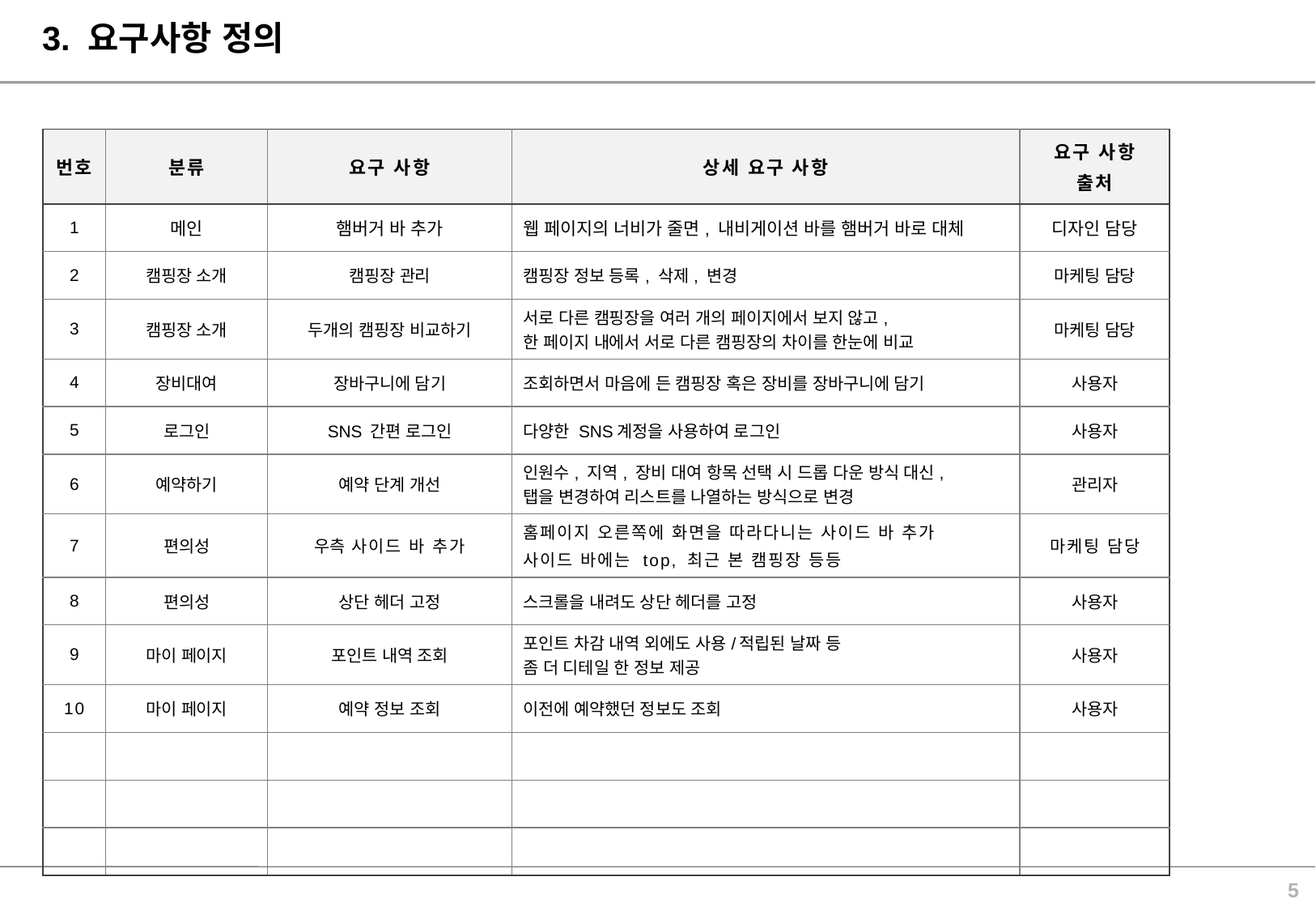

# 3. 요구사항 정의
| 번호 | 분류 | 요구 사항 | 상세 요구 사항 | 요구 사항 출처 |
| --- | --- | --- | --- | --- |
| 1 | 메인 | 햄버거 바 추가 | 웹 페이지의 너비가 줄면, 내비게이션 바를 햄버거 바로 대체 | 디자인 담당 |
| 2 | 캠핑장 소개 | 캠핑장 관리 | 캠핑장 정보 등록, 삭제, 변경 | 마케팅 담당 |
| 3 | 캠핑장 소개 | 두개의 캠핑장 비교하기 | 서로 다른 캠핑장을 여러 개의 페이지에서 보지 않고, 한 페이지 내에서 서로 다른 캠핑장의 차이를 한눈에 비교 | 마케팅 담당 |
| 4 | 장비대여 | 장바구니에 담기 | 조회하면서 마음에 든 캠핑장 혹은 장비를 장바구니에 담기 | 사용자 |
| 5 | 로그인 | SNS 간편 로그인 | 다양한 SNS계정을 사용하여 로그인 | 사용자 |
| 6 | 예약하기 | 예약 단계 개선 | 인원수, 지역, 장비 대여 항목 선택 시 드롭 다운 방식 대신, 탭을 변경하여 리스트를 나열하는 방식으로 변경 | 관리자 |
| 7 | 편의성 | 우측 사이드 바 추가 | 홈페이지 오른쪽에 화면을 따라다니는 사이드 바 추가 사이드 바에는 top, 최근 본 캠핑장 등등 | 마케팅 담당 |
| 8 | 편의성 | 상단 헤더 고정 | 스크롤을 내려도 상단 헤더를 고정 | 사용자 |
| 9 | 마이 페이지 | 포인트 내역 조회 | 포인트 차감 내역 외에도 사용/적립된 날짜 등 좀 더 디테일 한 정보 제공 | 사용자 |
| 10 | 마이 페이지 | 예약 정보 조회 | 이전에 예약했던 정보도 조회 | 사용자 |
|  |  |  |  |  |
|  |  |  |  |  |
|  |  |  |  |  |
5